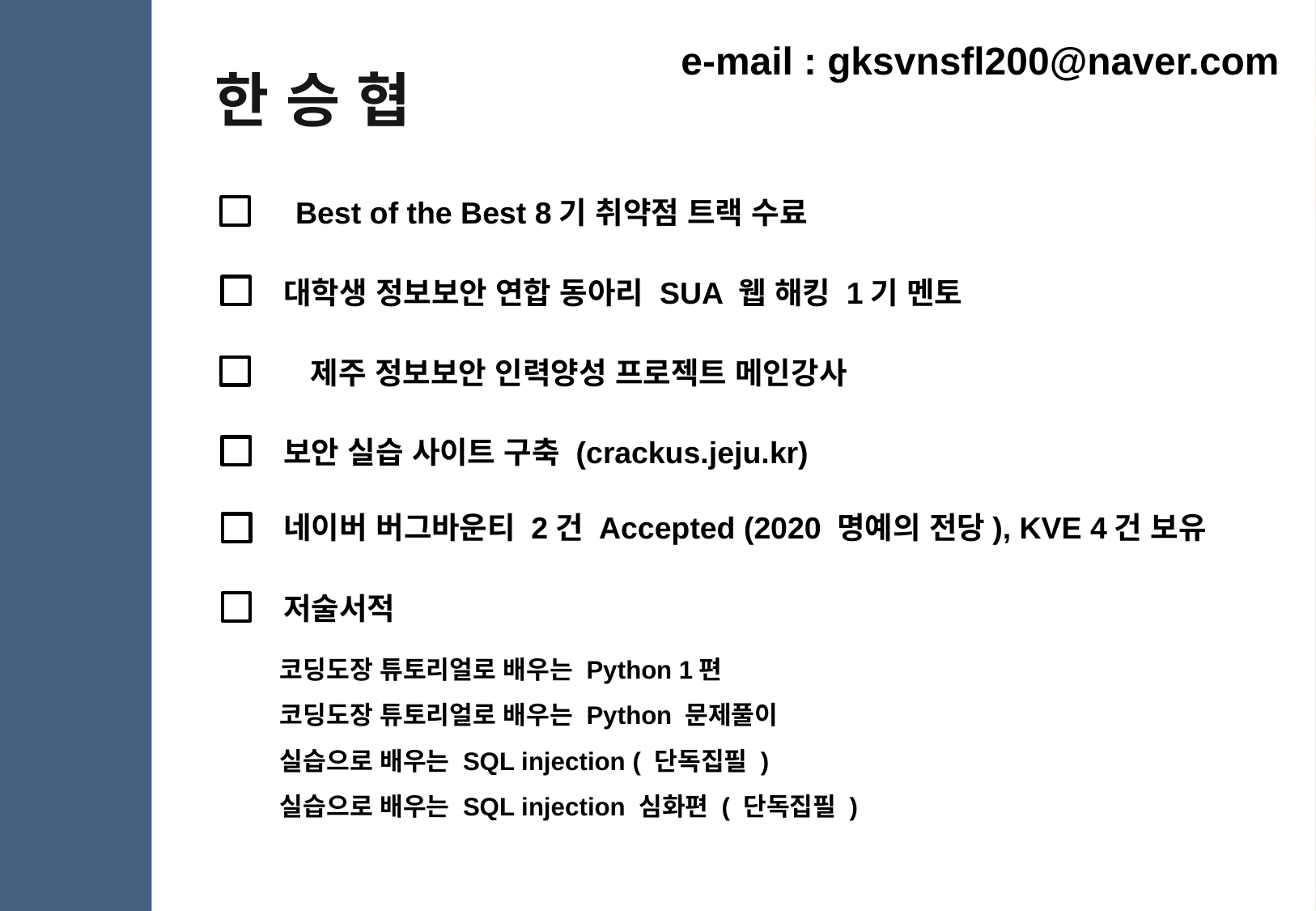

e-mail : gksvnsfl200@naver.com
한 승 협
Best of the Best 8기 취약점 트랙 수료

대학생 정보보안 연합 동아리 SUA 웹 해킹 1기 멘토

제주 정보보안 인력양성 프로젝트 메인강사

보안 실습 사이트 구축 (crackus.jeju.kr)

네이버 버그바운티 2건 Accepted (2020 명예의 전당), KVE 4건 보유

저술서적

       코딩도장 튜토리얼로 배우는 Python 1편
       코딩도장 튜토리얼로 배우는 Python 문제풀이
       실습으로 배우는 SQL injection ( 단독집필 )
       실습으로 배우는 SQL injection 심화편 ( 단독집필 )